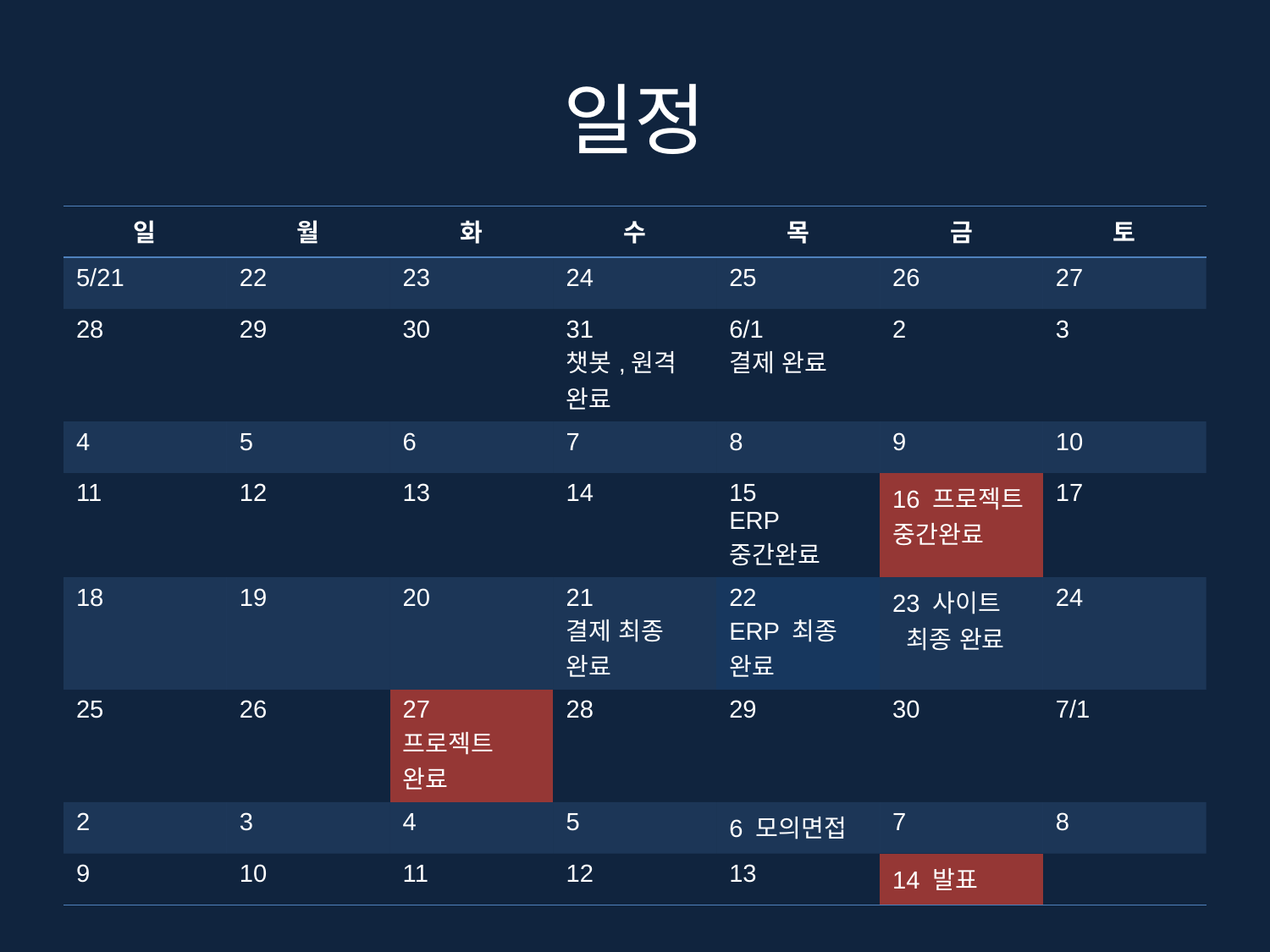

# 일정
| 일 | 월 | 화 | 수 | 목 | 금 | 토 |
| --- | --- | --- | --- | --- | --- | --- |
| 5/21 | 22 | 23 | 24 | 25 | 26 | 27 |
| 28 | 29 | 30 | 31 챗봇,원격 완료 | 6/1 결제 완료 | 2 | 3 |
| 4 | 5 | 6 | 7 | 8 | 9 | 10 |
| 11 | 12 | 13 | 14 | 15 ERP 중간완료 | 16 프로젝트 중간완료 | 17 |
| 18 | 19 | 20 | 21 결제 최종 완료 | 22 ERP 최종 완료 | 23 사이트 최종 완료 | 24 |
| 25 | 26 | 27 프로젝트 완료 | 28 | 29 | 30 | 7/1 |
| 2 | 3 | 4 | 5 | 6 모의면접 | 7 | 8 |
| 9 | 10 | 11 | 12 | 13 | 14 발표 |  |